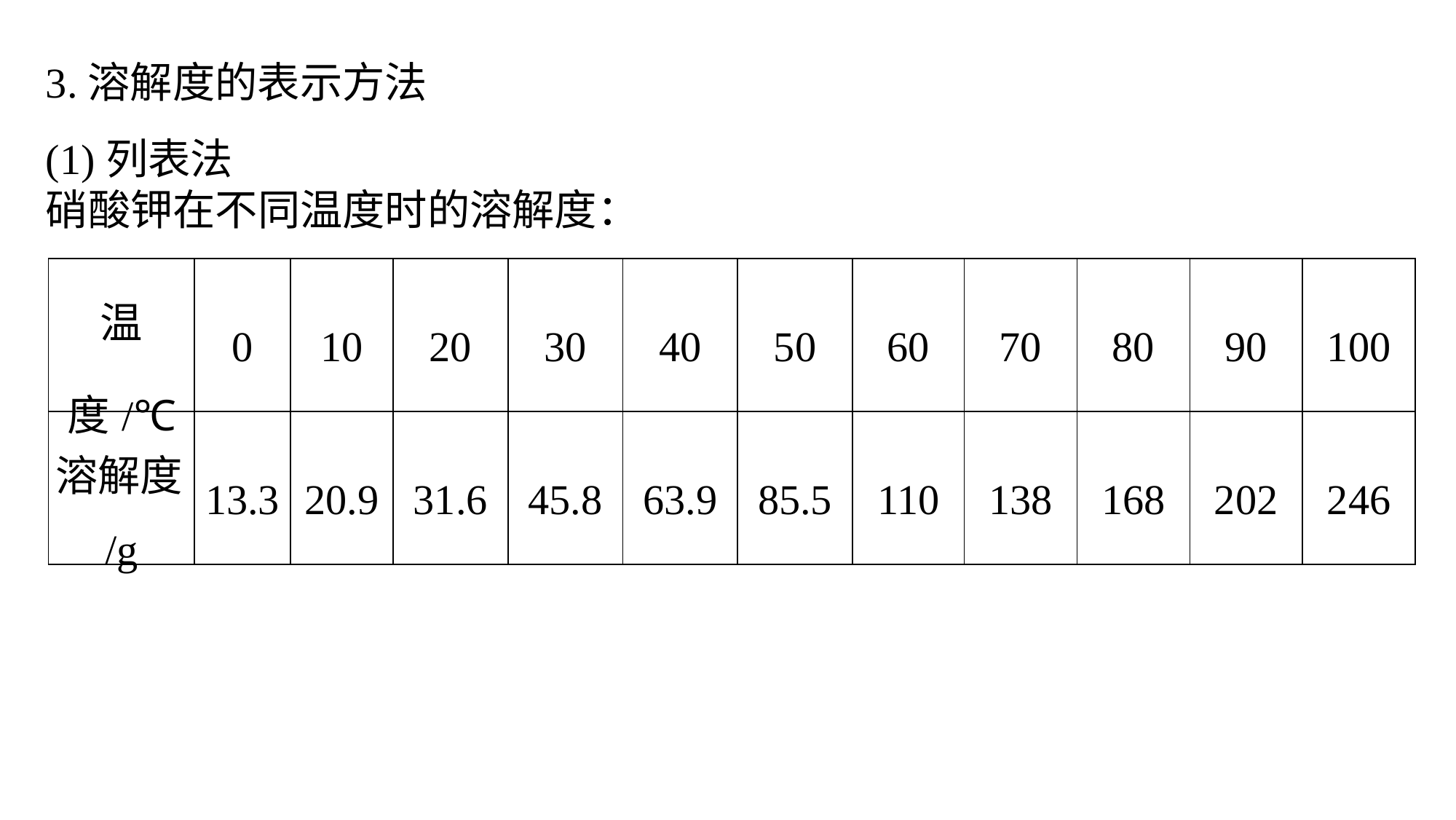

3.溶解度的表示方法
(1)列表法
硝酸钾在不同温度时的溶解度：
| 温度/℃ | 0 | 10 | 20 | 30 | 40 | 50 | 60 | 70 | 80 | 90 | 100 |
| --- | --- | --- | --- | --- | --- | --- | --- | --- | --- | --- | --- |
| 溶解度/g | 13.3 | 20.9 | 31.6 | 45.8 | 63.9 | 85.5 | 110 | 138 | 168 | 202 | 246 |